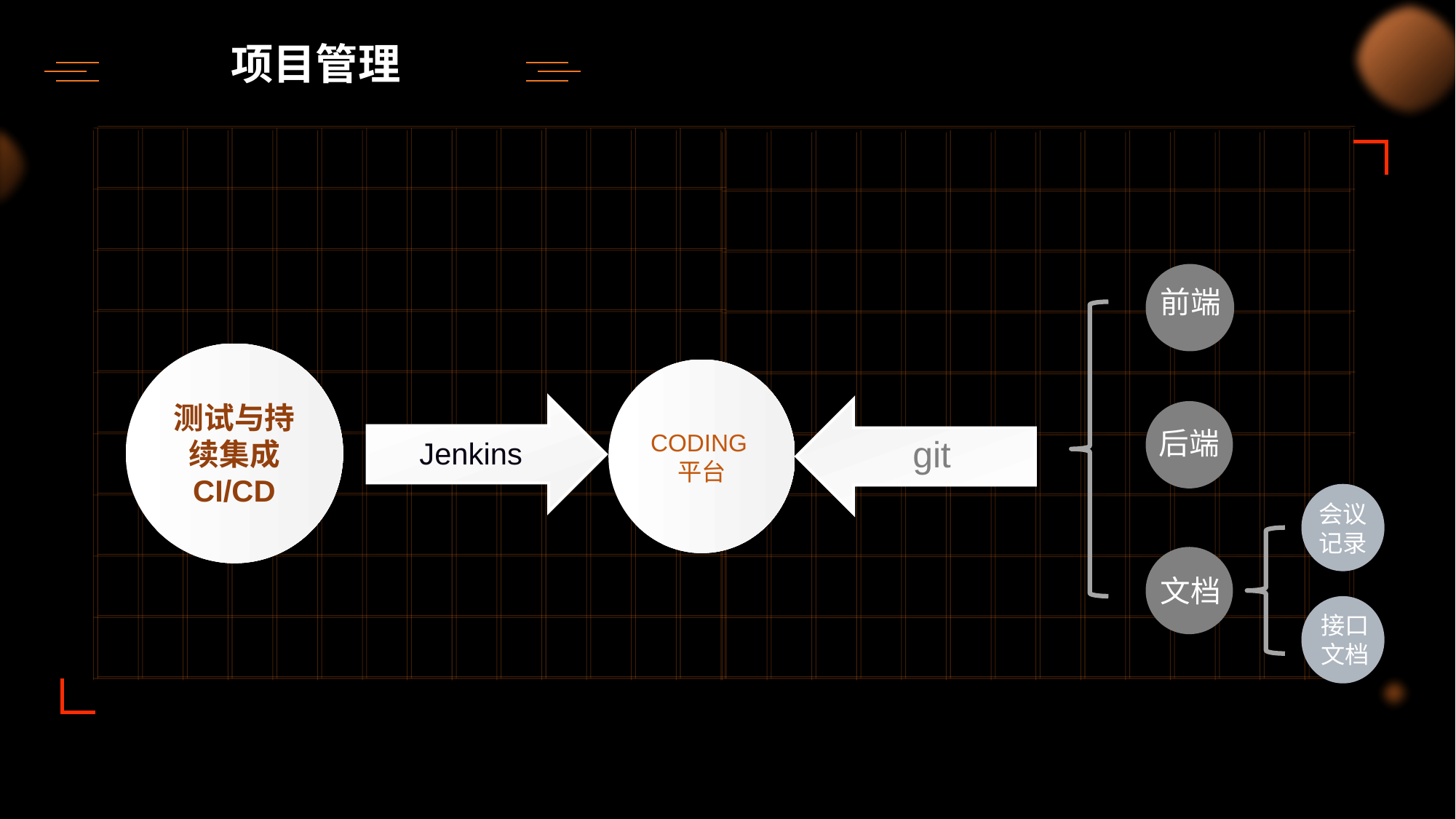

项目管理

前端

测试与持续集成
CI/CD

CODING平台

后端
git
Jenkins

会议
记录

文档

接口
文档